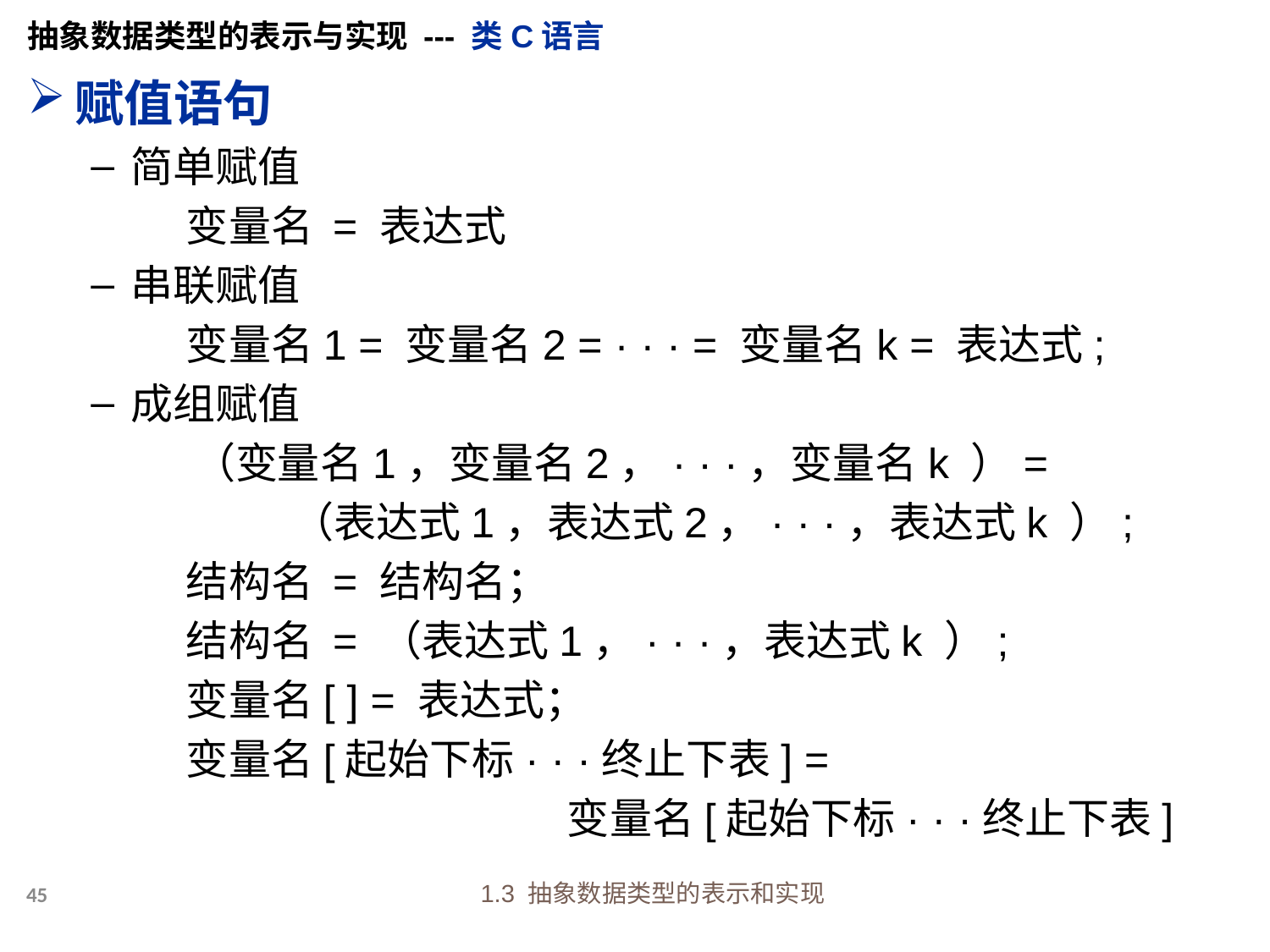

抽象数据类型的表示与实现 --- 类C语言
赋值语句
简单赋值
	变量名 = 表达式
串联赋值
	变量名1 = 变量名2 = · · · = 变量名k = 表达式;
成组赋值
   （变量名1，变量名2，· · ·，变量名k ）=
	          （表达式1，表达式2，· · ·，表达式k ）;
	结构名 = 结构名；
	结构名 = （表达式1，· · ·，表达式k ）;
	变量名[ ] = 表达式；
	变量名[起始下标· · ·终止下表] =
				变量名[起始下标· · ·终止下表]

1.3 抽象数据类型的表示和实现
45